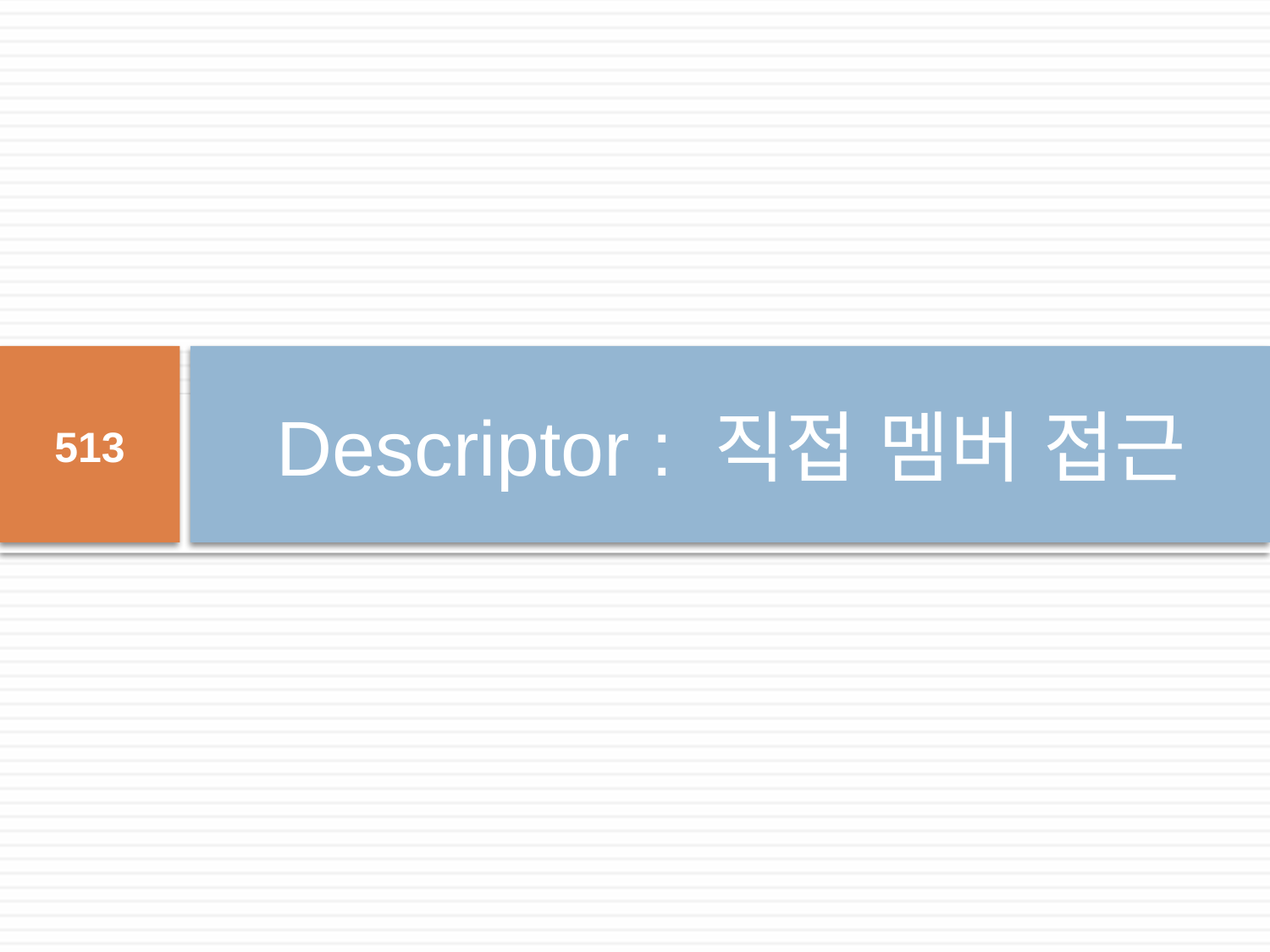

# Descriptor : 직접 멤버 접근
513